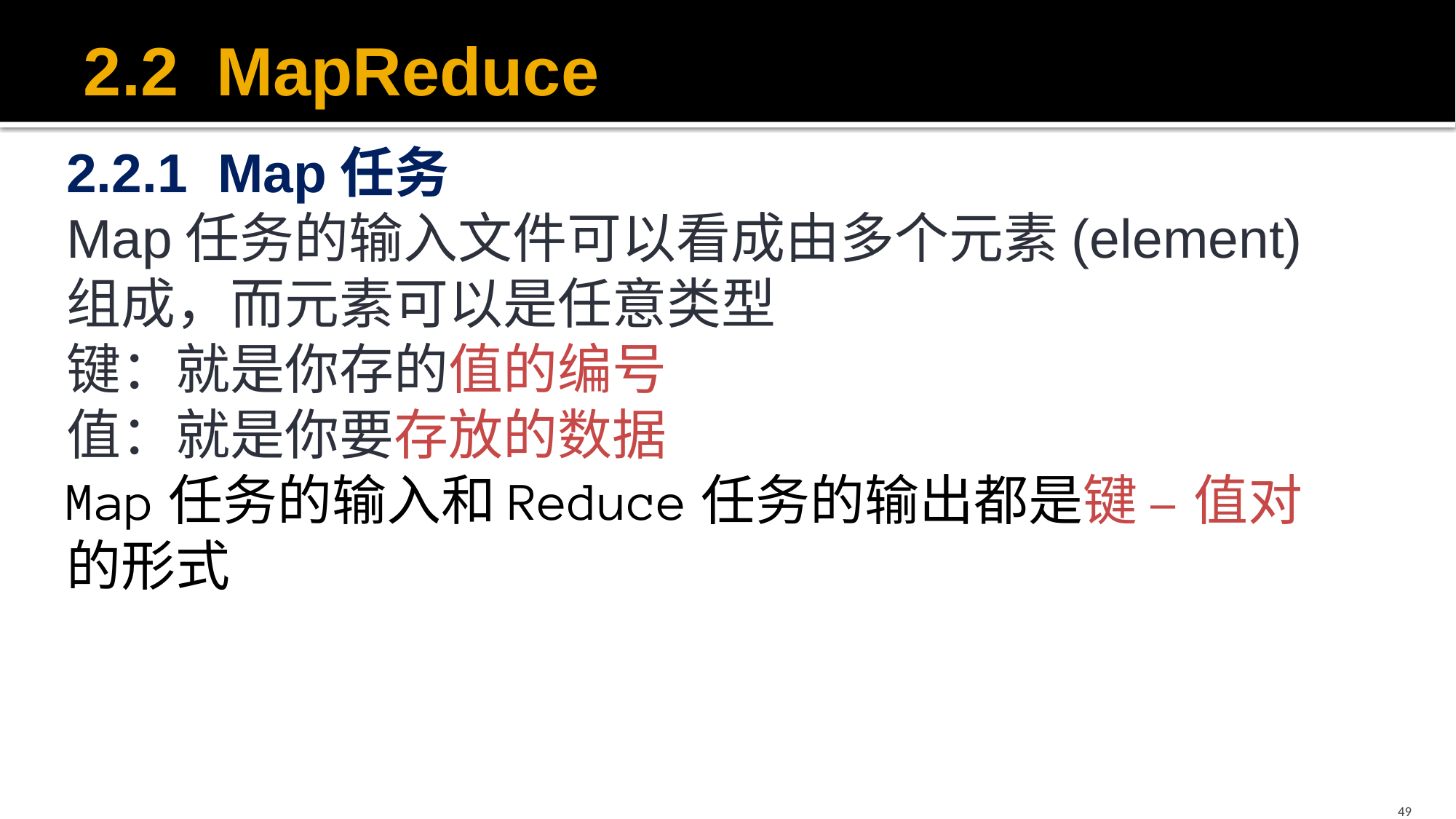

# 2.2  MapReduce
2.2.1  Map任务
Map任务的输入文件可以看成由多个元素(element)组成，而元素可以是任意类型
键：就是你存的值的编号
值：就是你要存放的数据
Map任务的输入和Reduce任务的输出都是键-值对的形式

49